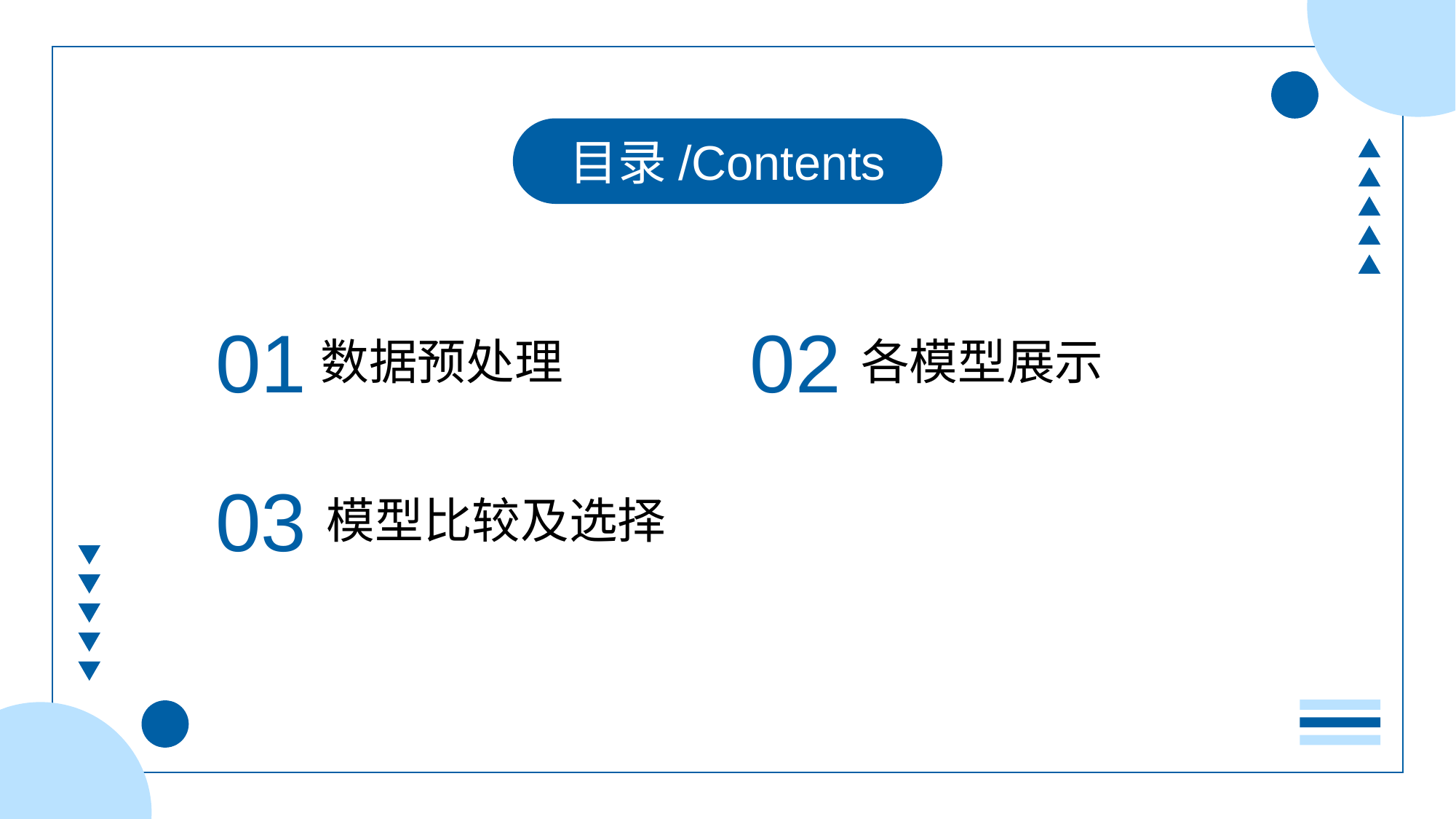

目录/Contents
01
02
数据预处理
各模型展示
03
模型比较及选择